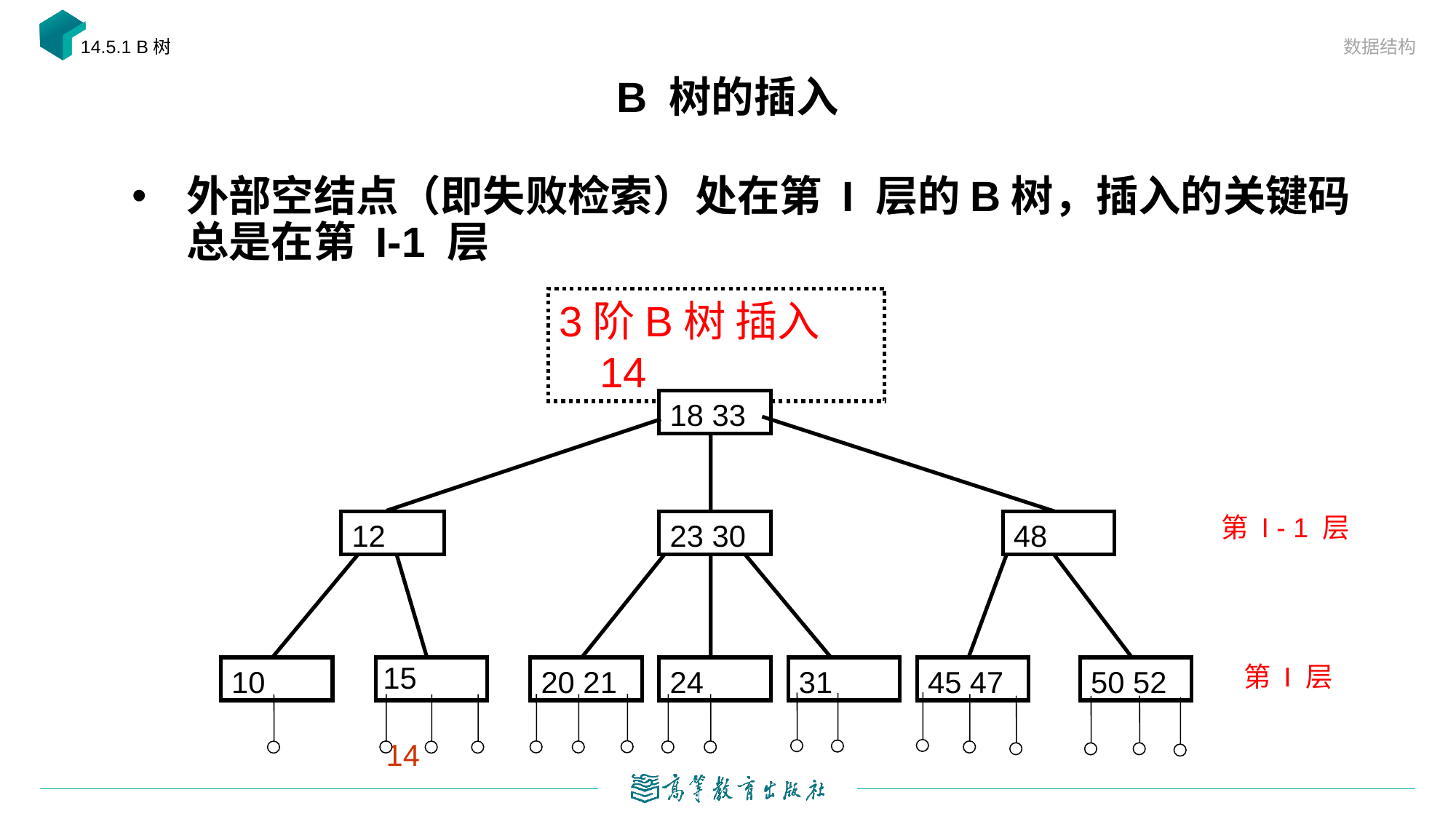

数据结构
14.5.1 B树
# B 树的插入
外部空结点（即失败检索）处在第 I 层的B树，插入的关键码总是在第 I-1 层

3阶B树 插入14
18 33

第 I - 1 层
12
23 30
48

15
第 I 层

20 21
24
31
45 47
50 52

14
10